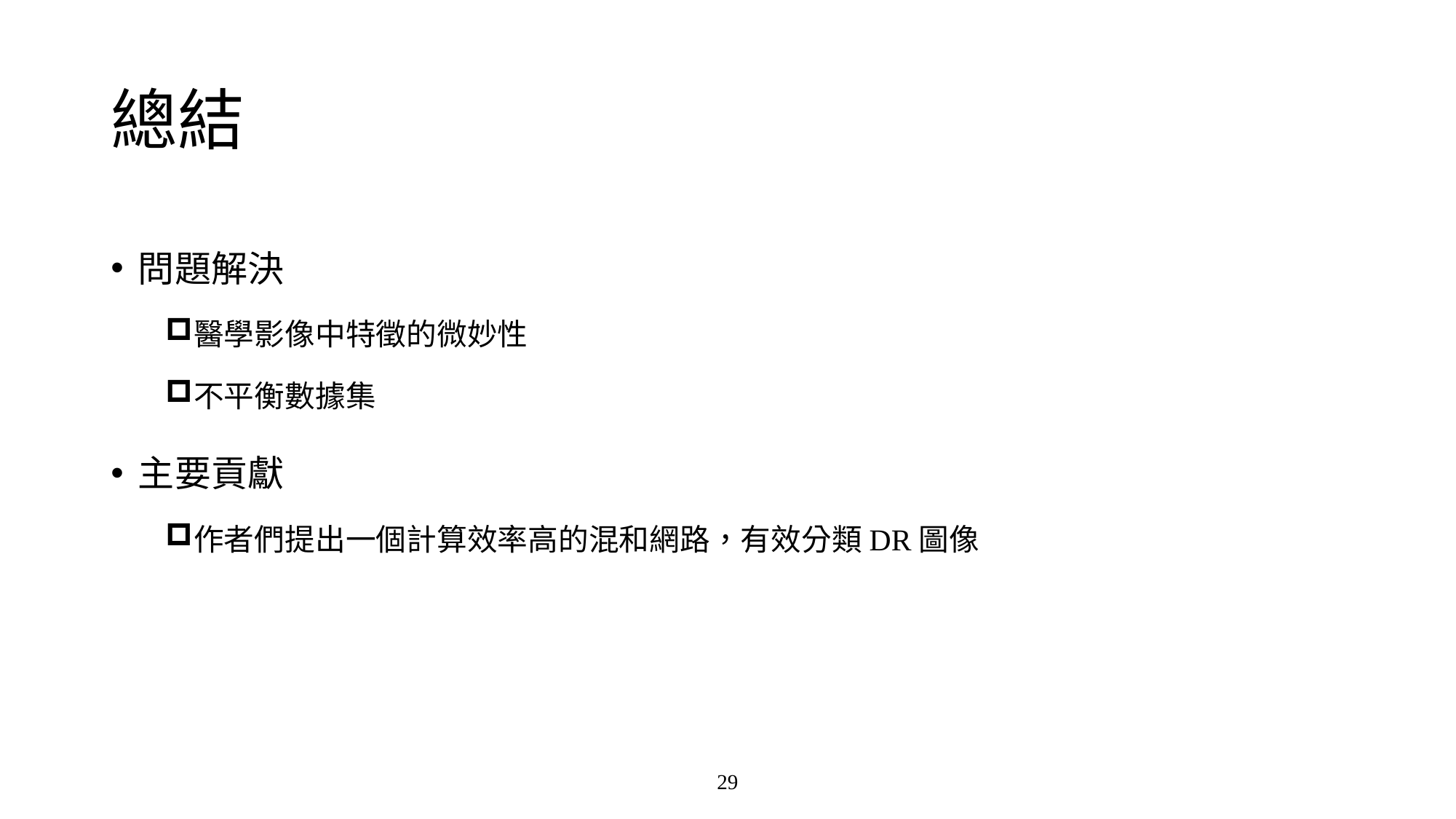

# 總結
問題解決
醫學影像中特徵的微妙性
不平衡數據集
主要貢獻
作者們提出一個計算效率高的混和網路，有效分類DR圖像
29